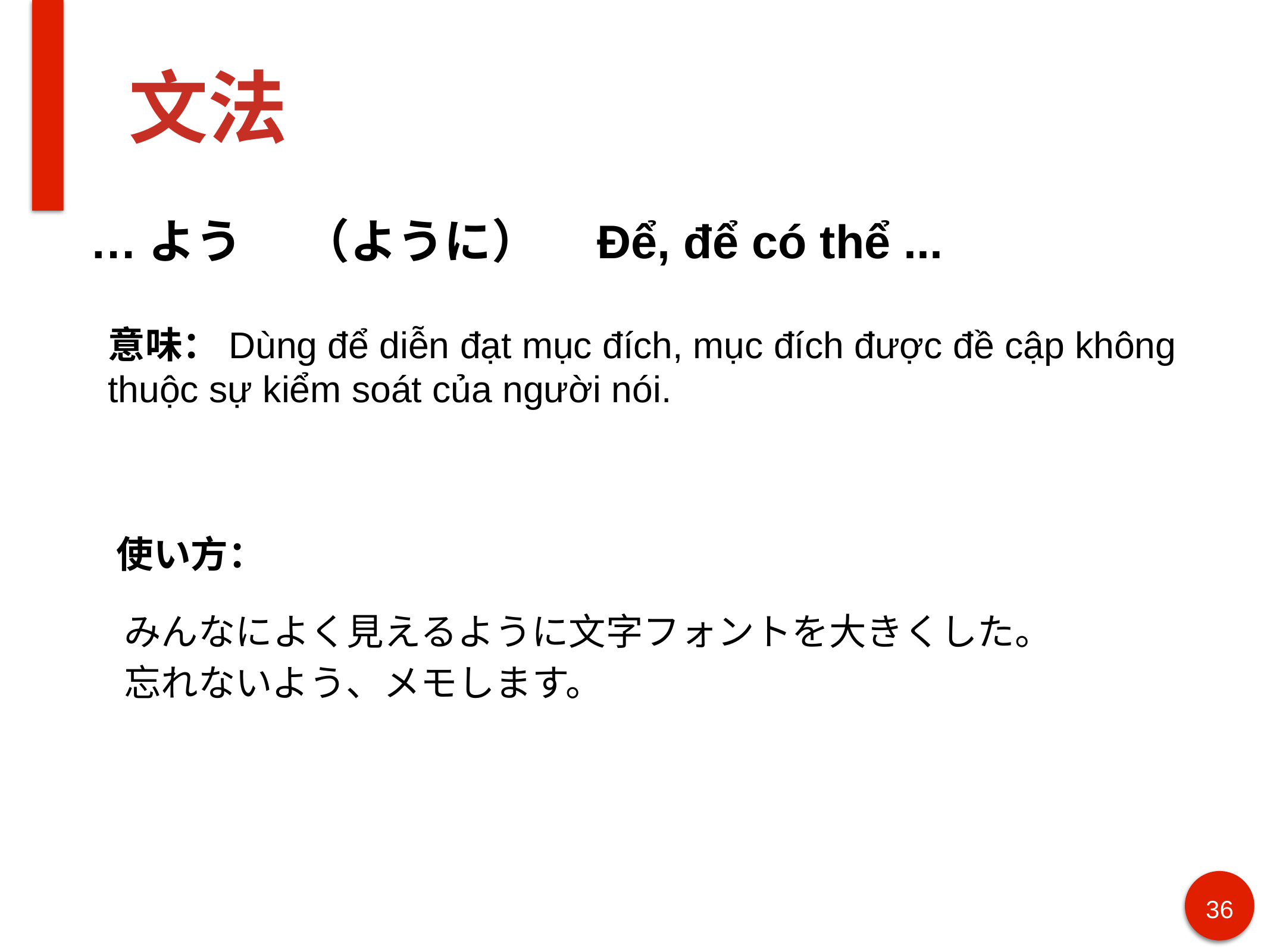

# 文法
…よう 　（ように）　Để, để có thể ...

意味：Dùng để diễn đạt mục đích, mục đích được đề cập không thuộc sự kiểm soát của người nói.
使い方：
みんなによく見えるように文字フォントを大きくした。
忘れないよう、メモします。

36